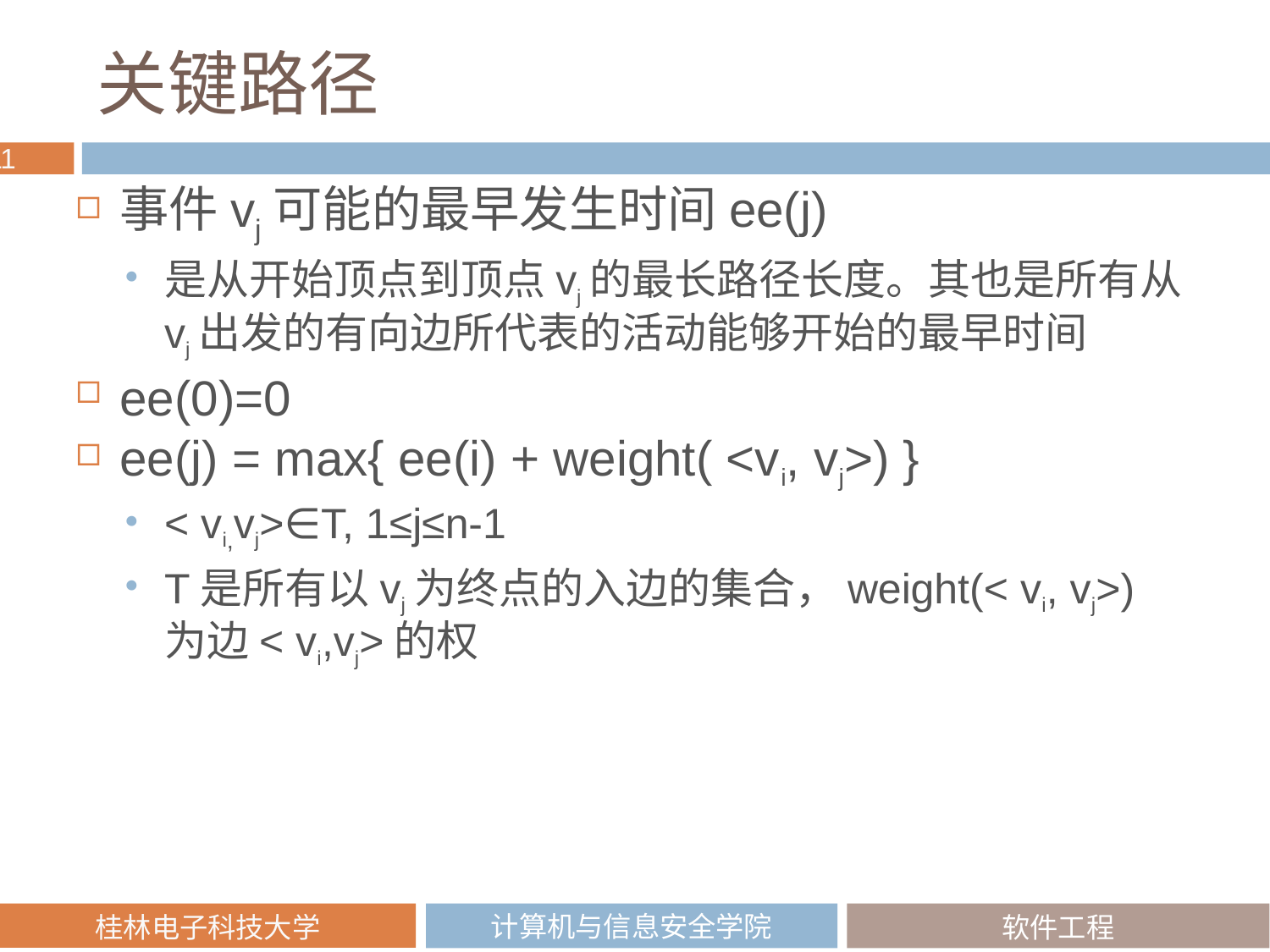

# 关键路径
事件vj可能的最早发生时间ee(j)
是从开始顶点到顶点vj的最长路径长度。其也是所有从vj出发的有向边所代表的活动能够开始的最早时间
ee(0)=0
ee(j) = max{ ee(i) + weight( <vi, vj>) }
< vi,vj>∈T, 1≤j≤n-1
T是所有以vj为终点的入边的集合，weight(< vi, vj>)为边< vi,vj>的权